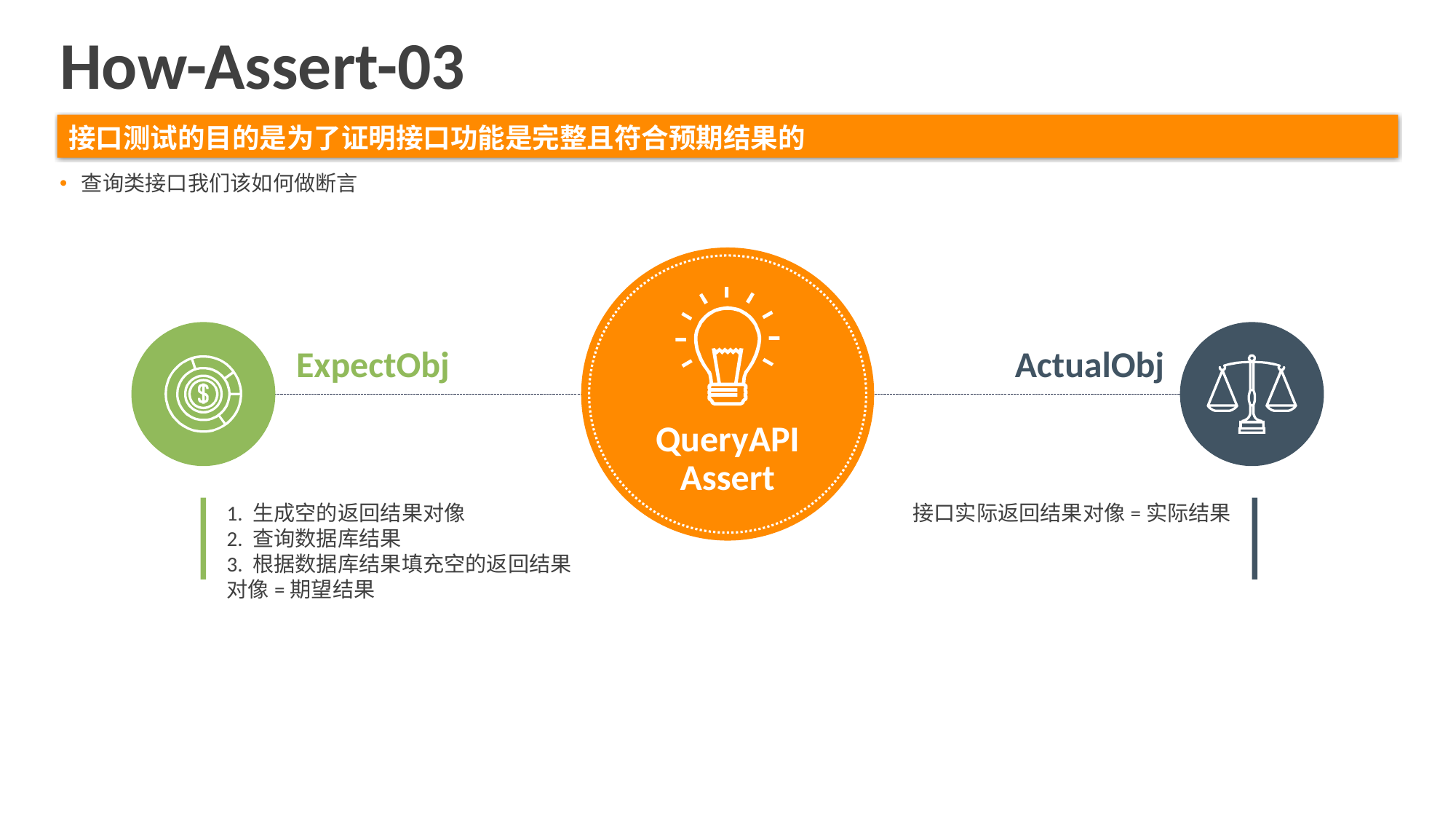

How-Assert-03

接口测试的目的是为了证明接口功能是完整且符合预期结果的
查询类接口我们该如何做断言

QueryAPI
Assert

ExpectObj
ActualObj

1. 生成空的返回结果对像
2. 查询数据库结果
3. 根据数据库结果填充空的返回结果对像=期望结果

接口实际返回结果对像=实际结果